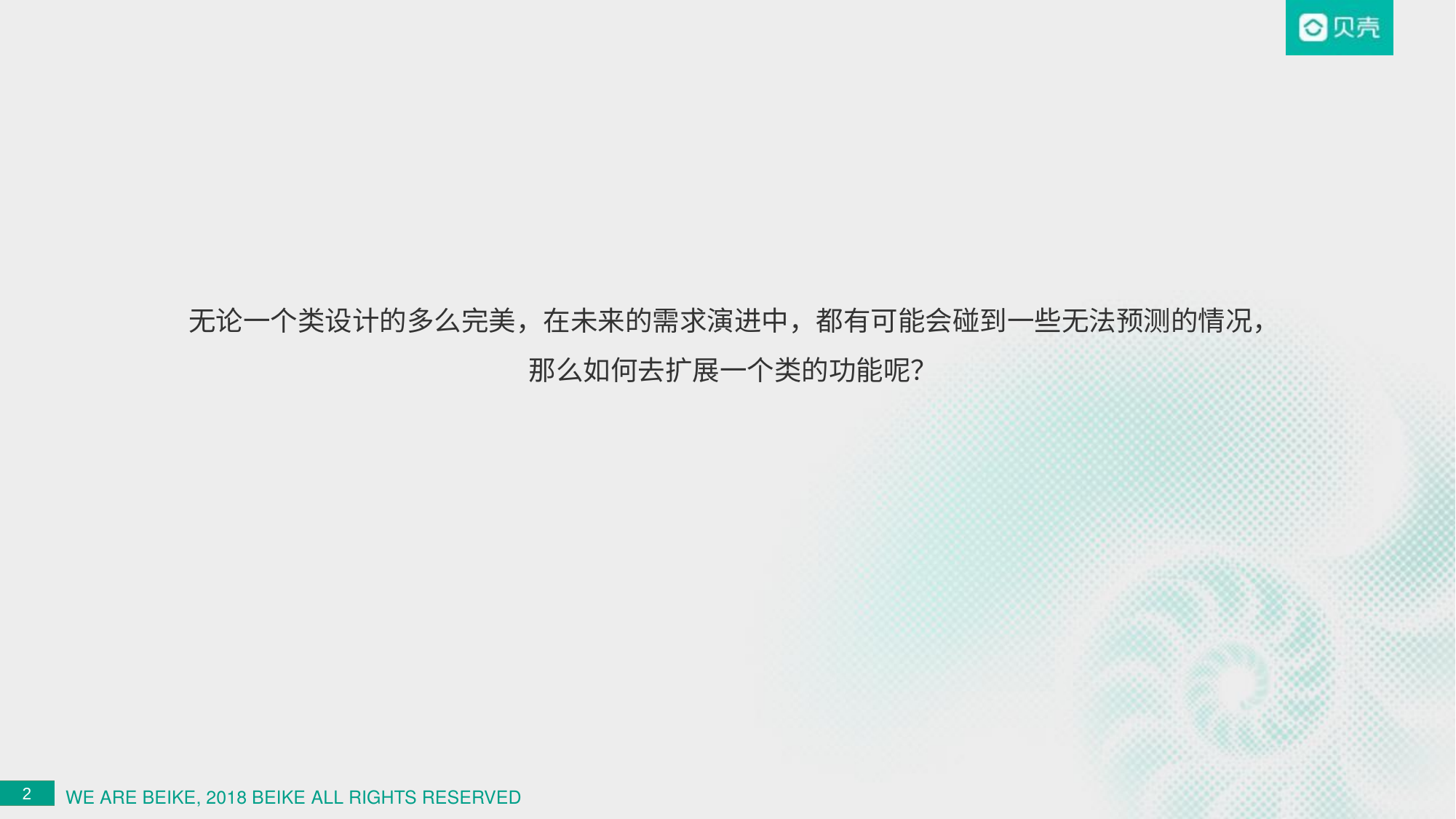

无论一个类设计的多么完美，在未来的需求演进中，都有可能会碰到一些无法预测的情况，
那么如何去扩展一个类的功能呢？